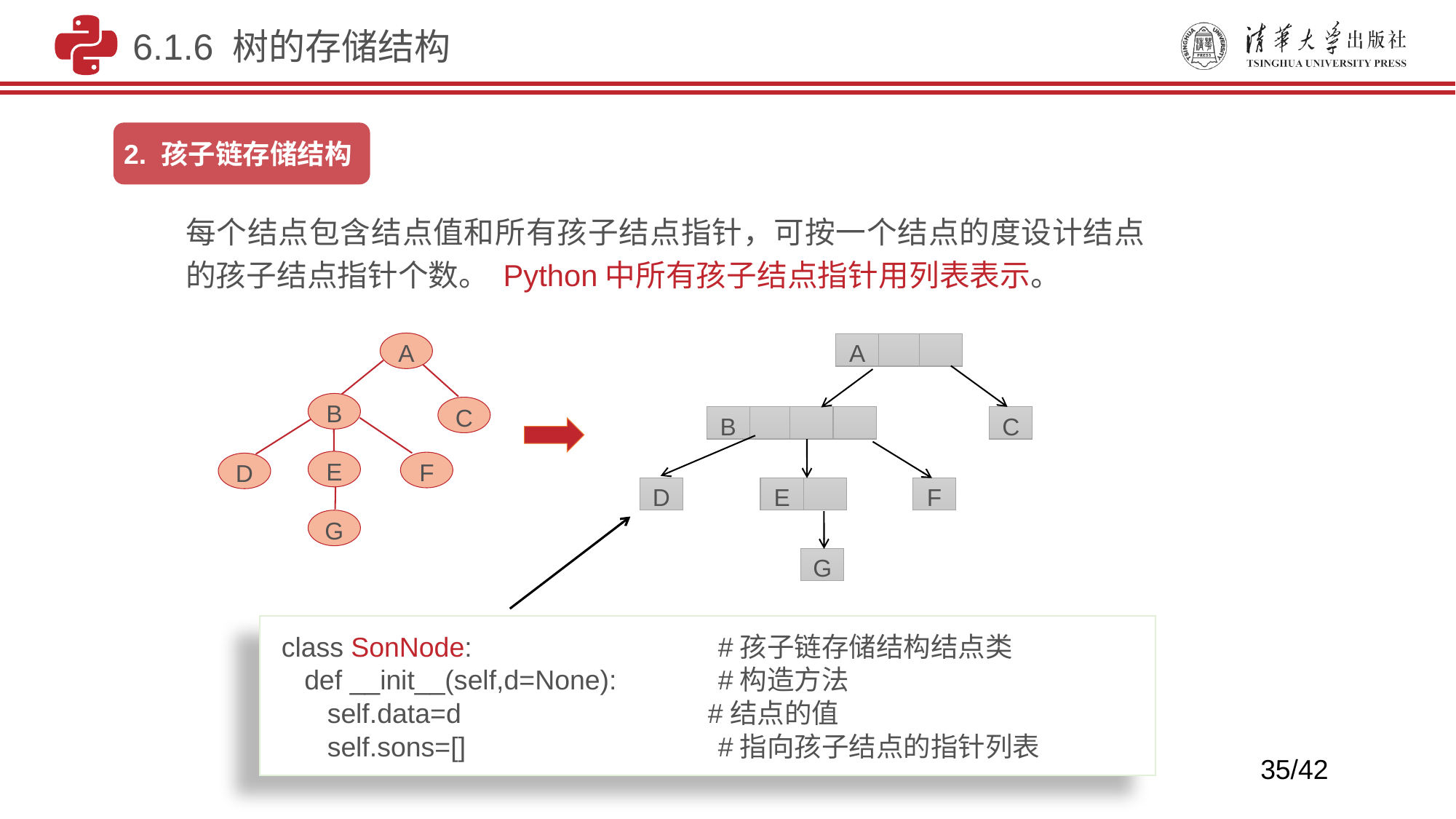

6.1.6 树的存储结构

2. 孩子链存储结构
每个结点包含结点值和所有孩子结点指针，可按一个结点的度设计结点的孩子结点指针个数。 Python中所有孩子结点指针用列表表示。
A

B
C

E
F
D

G
A

B

C

D
E

F

G

class SonNode: 	       		#孩子链存储结构结点类
   def __init__(self,d=None):    	#构造方法
      self.data=d             	             #结点的值
      self.sons=[]			#指向孩子结点的指针列表
35/42